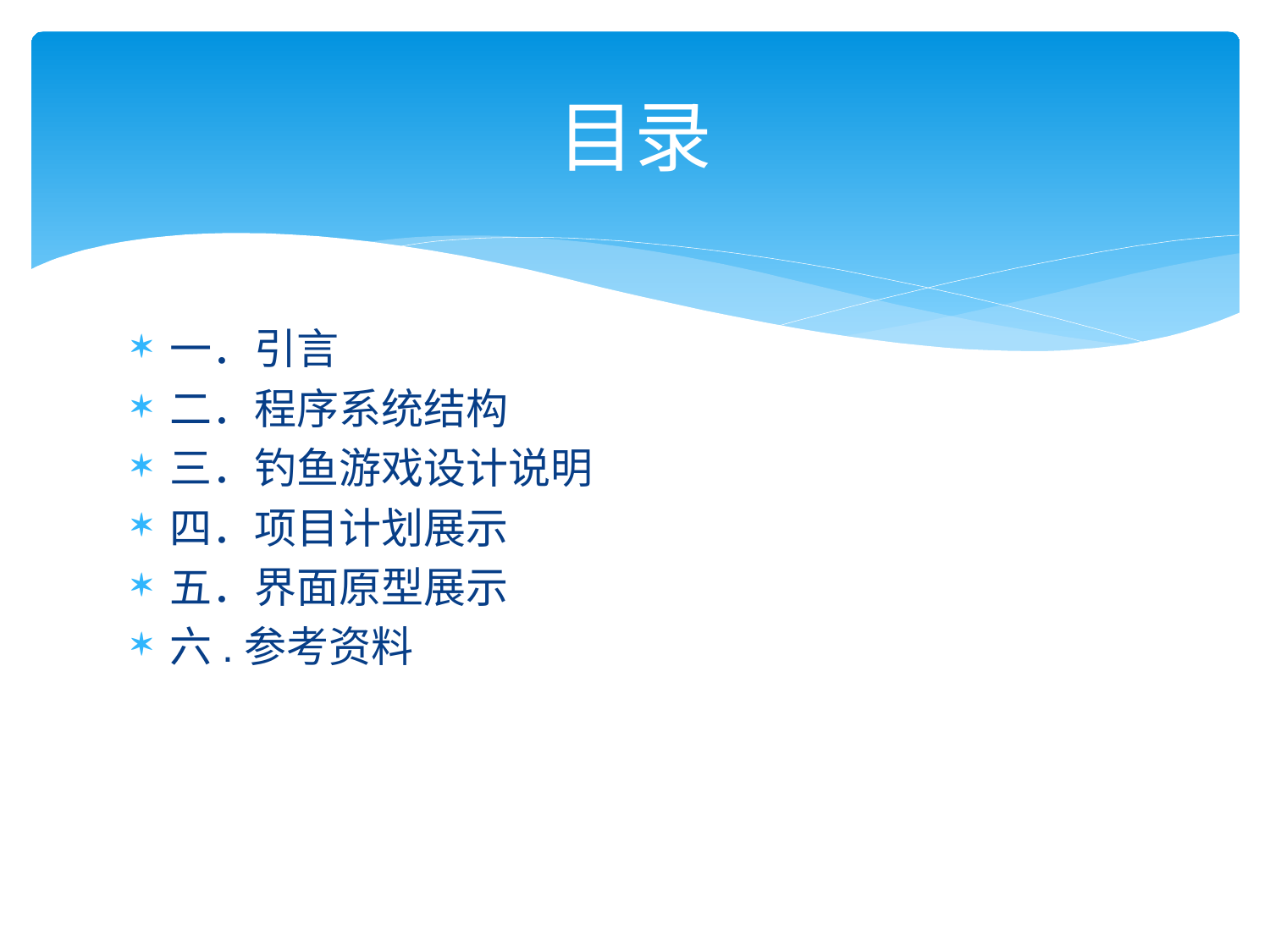

# 目录
一．引言
二．程序系统结构
三．钓鱼游戏设计说明
四．项目计划展示
五．界面原型展示
六.参考资料